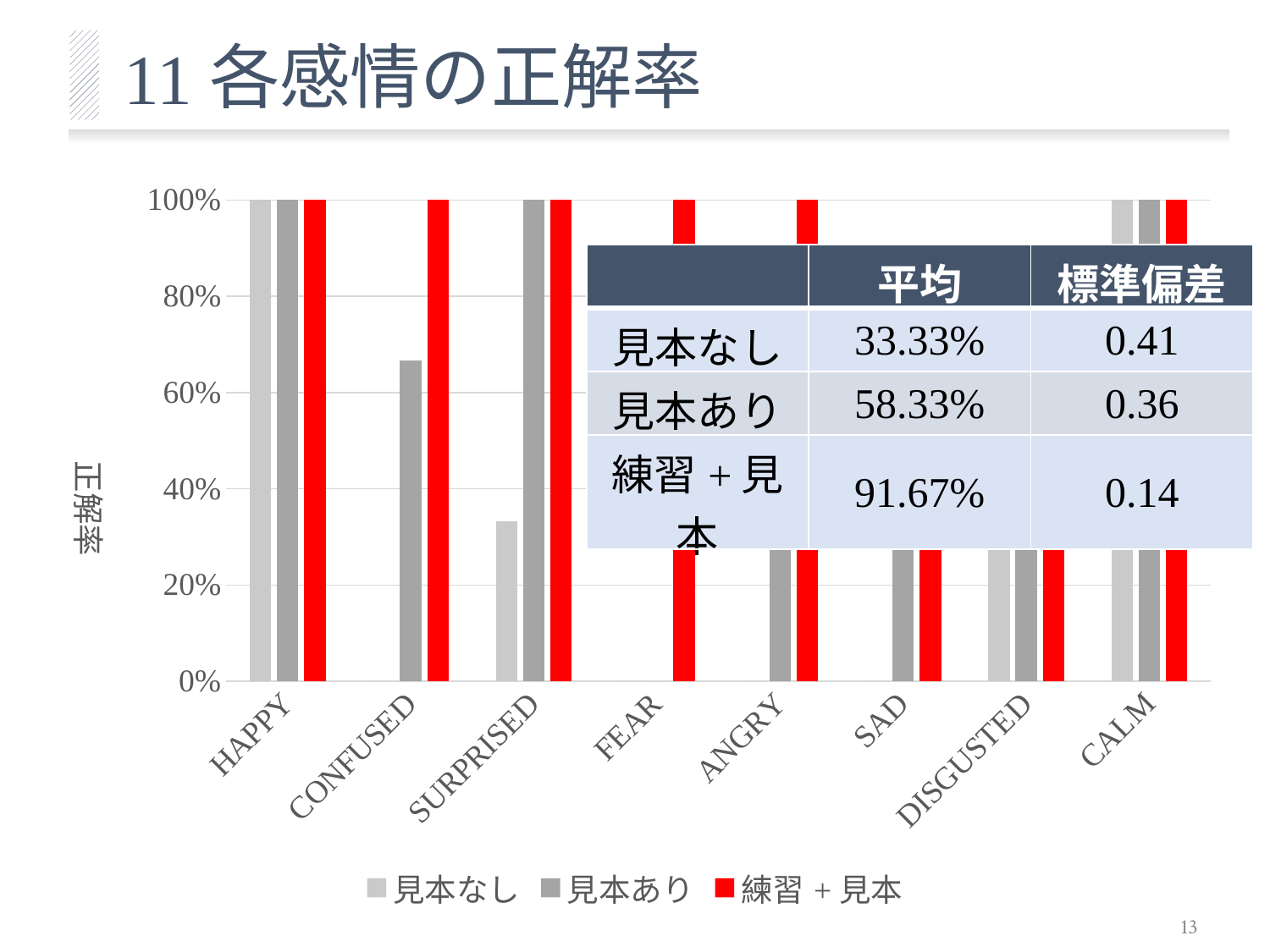

各感情の正解率
11

### Chart

| Category | 見本なし | 見本あり | 練習+見本 |
|---|---|---|---|
| HAPPY | 1.0 | 1.0 | 1.0 |
| CONFUSED | 0.0 | 0.667 | 1.0 |
| SURPRISED | 0.333 | 1.0 | 1.0 |
| FEAR | 0.0 | 0.0 | 1.0 |
| ANGRY | 0.0 | 0.333 | 1.0 |
| SAD | 0.0 | 0.333 | 0.6666666666666666 |
| DISGUSTED | 0.333 | 0.333 | 0.6666666666666666 |
| CALM | 1.0 | 1.0 | 1.0 |
|  | 平均 | 標準偏差 |
| --- | --- | --- |
| 見本なし | 33.33% | 0.41 |
| 見本あり | 58.33% | 0.36 |
| 練習+見本 | 91.67% | 0.14 |

13